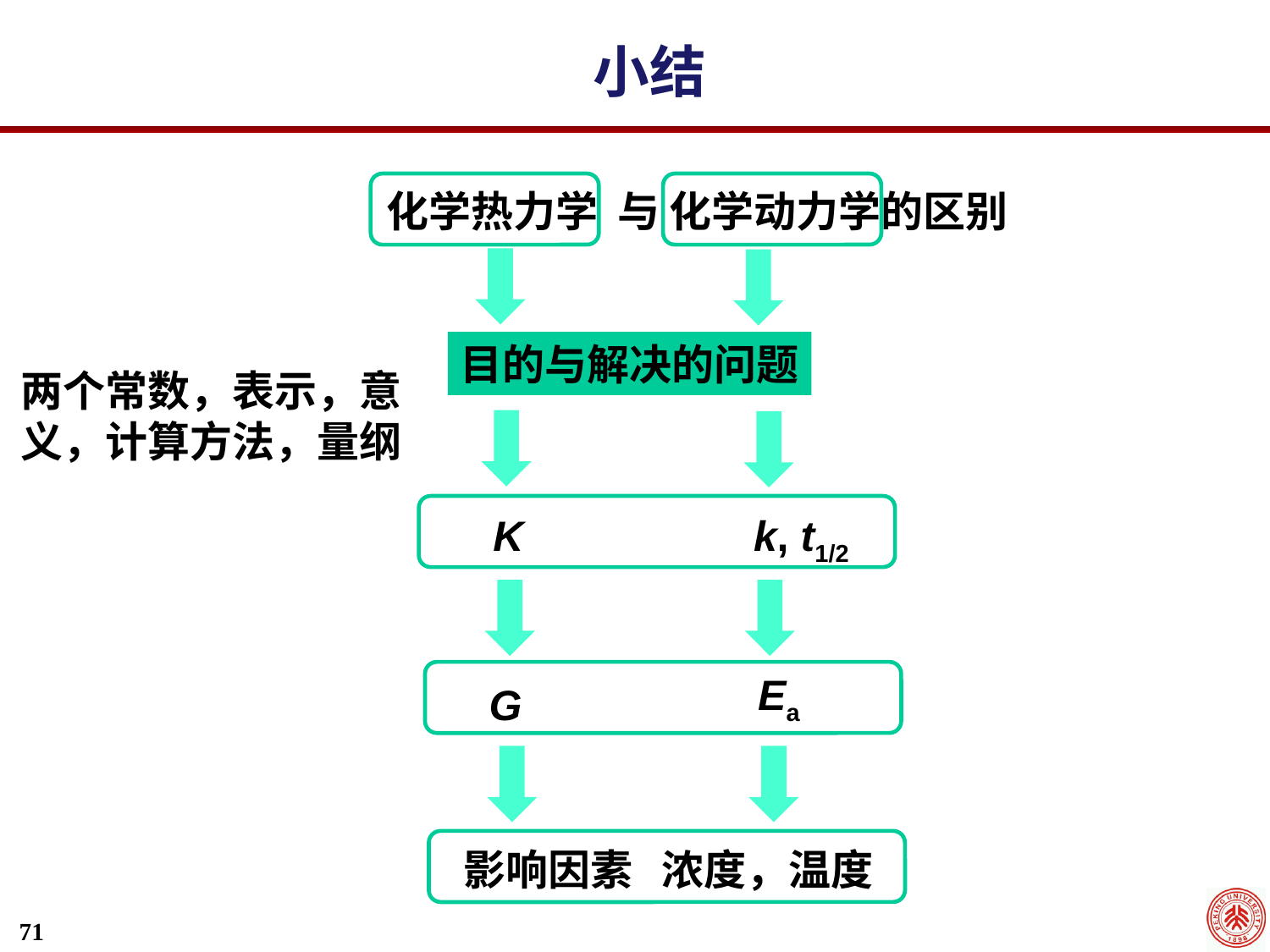

小结

化学热力学  与 化学动力学的区别

目的与解决的问题
两个常数，表示，意义，计算方法，量纲

K
k, t1/2

Ea
G

影响因素   浓度，温度
71